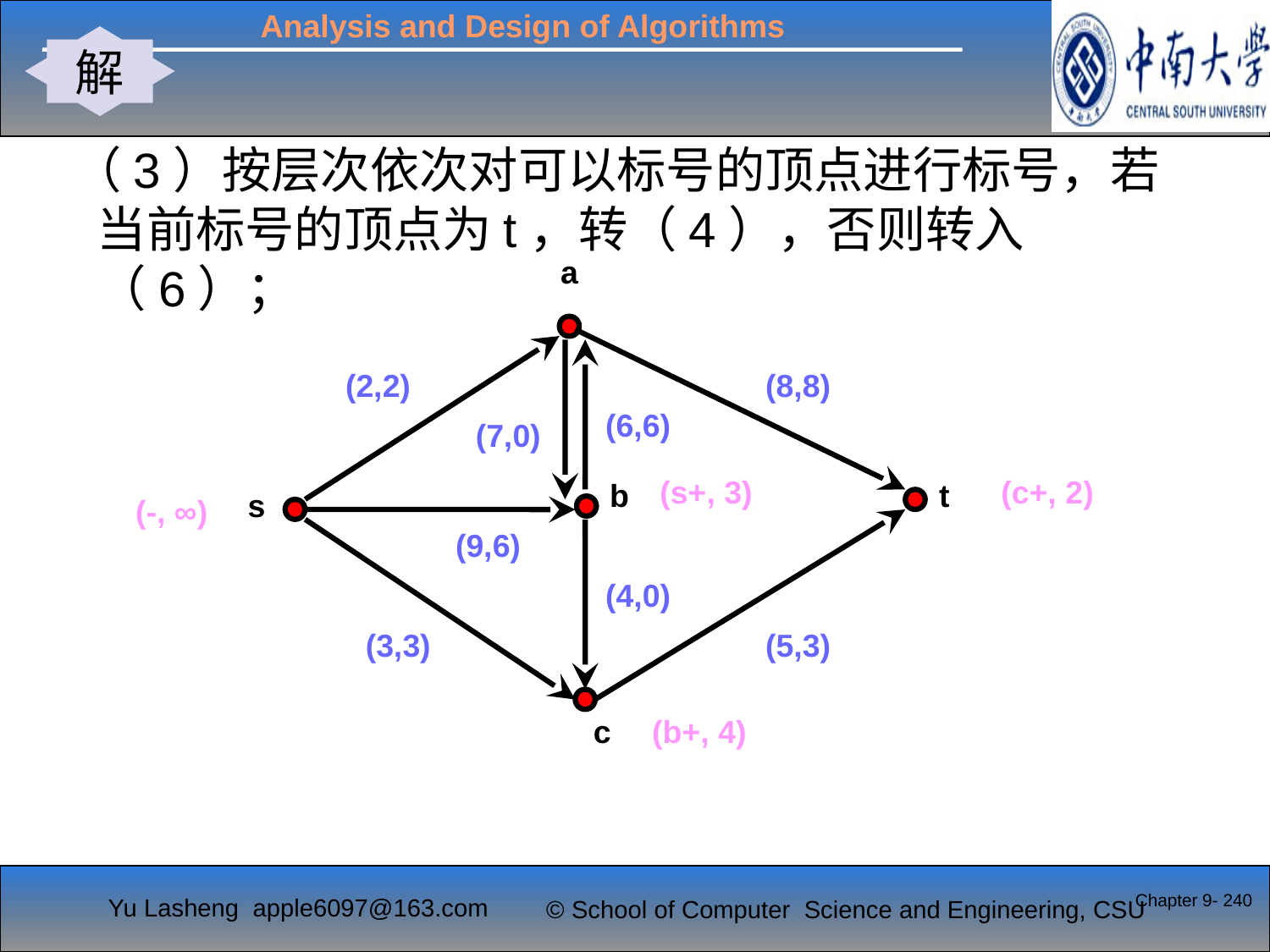

解
#
 （3）按层次依次对可以标号的顶点进行标号，若当前标号的顶点为t，转（4），否则转入（6）；
a

(2,2)
(8,8)
(6,6)
(7,0)
b
t
s

(9,6)

(4,0)
(5,3)
(3,3)

c
(s+, 3)
(c+, 2)
(-, ∞)
(b+, 4)
Chapter 9- 240